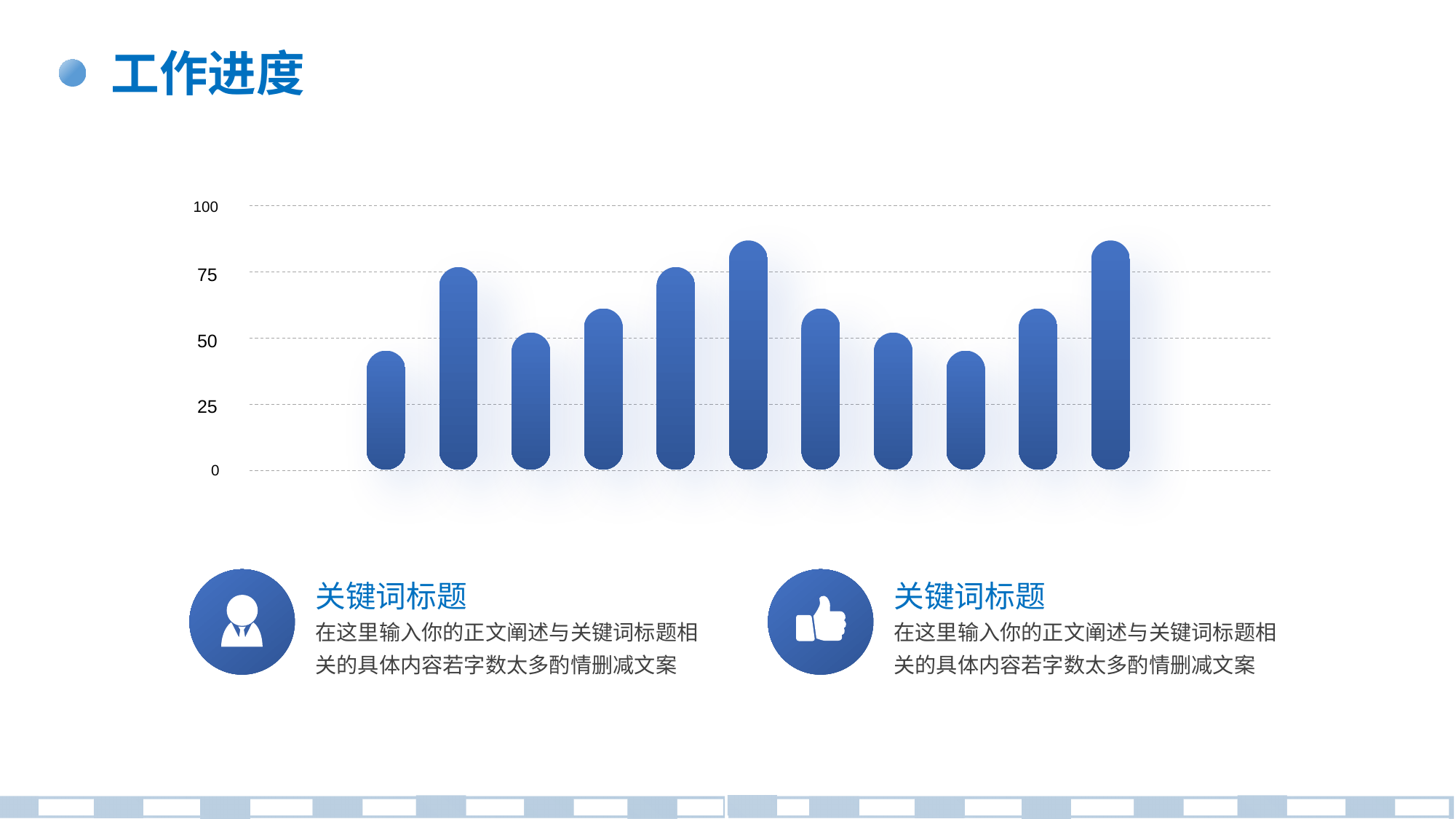

# 工作进度
100
75
50
25
0

关键词标题
在这里输入你的正文阐述与关键词标题相关的具体内容若字数太多酌情删减文案

关键词标题
在这里输入你的正文阐述与关键词标题相关的具体内容若字数太多酌情删减文案